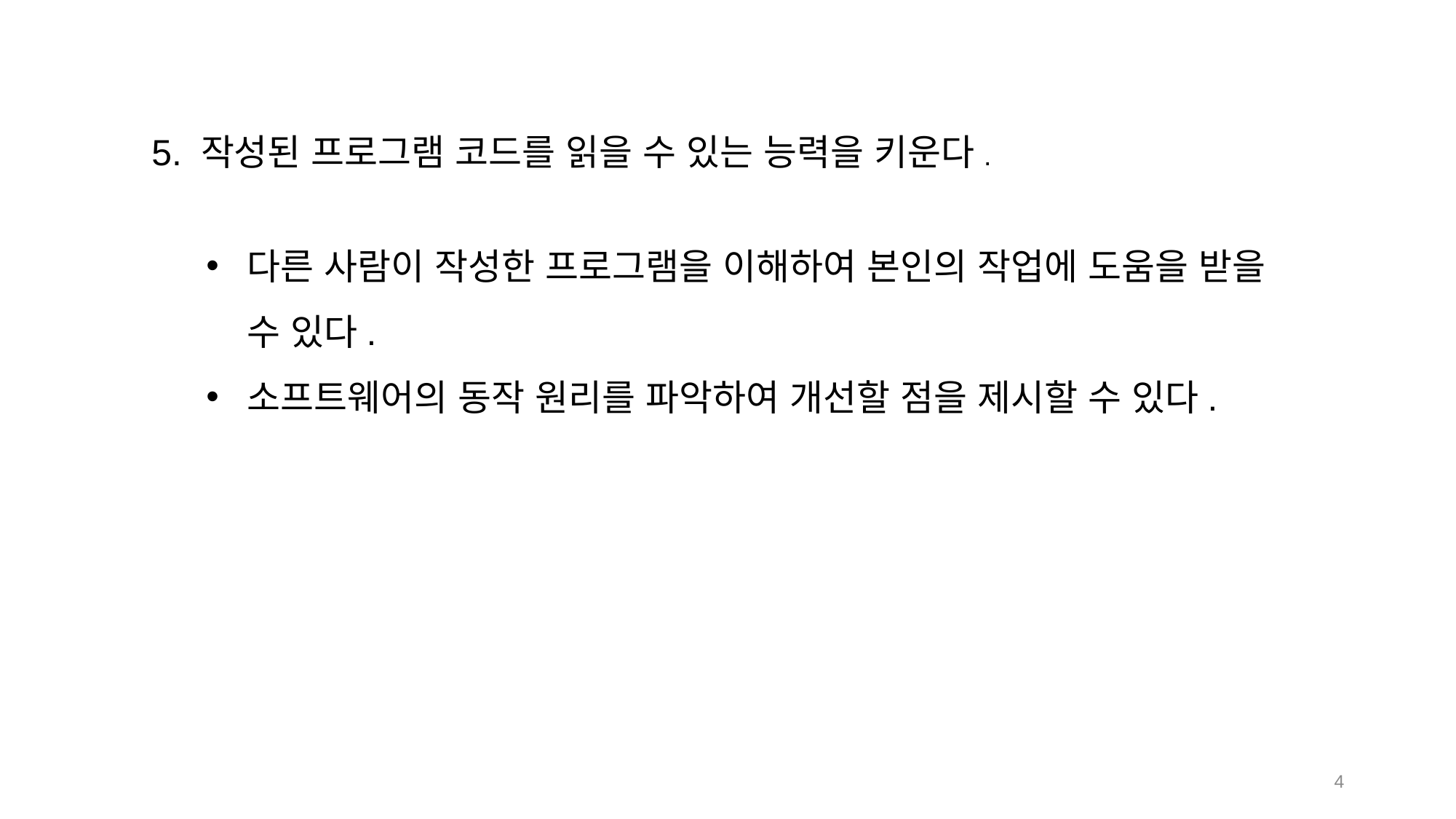

5. 작성된 프로그램 코드를 읽을 수 있는 능력을 키운다.

다른 사람이 작성한 프로그램을 이해하여 본인의 작업에 도움을 받을 수 있다.
소프트웨어의 동작 원리를 파악하여 개선할 점을 제시할 수 있다.
4